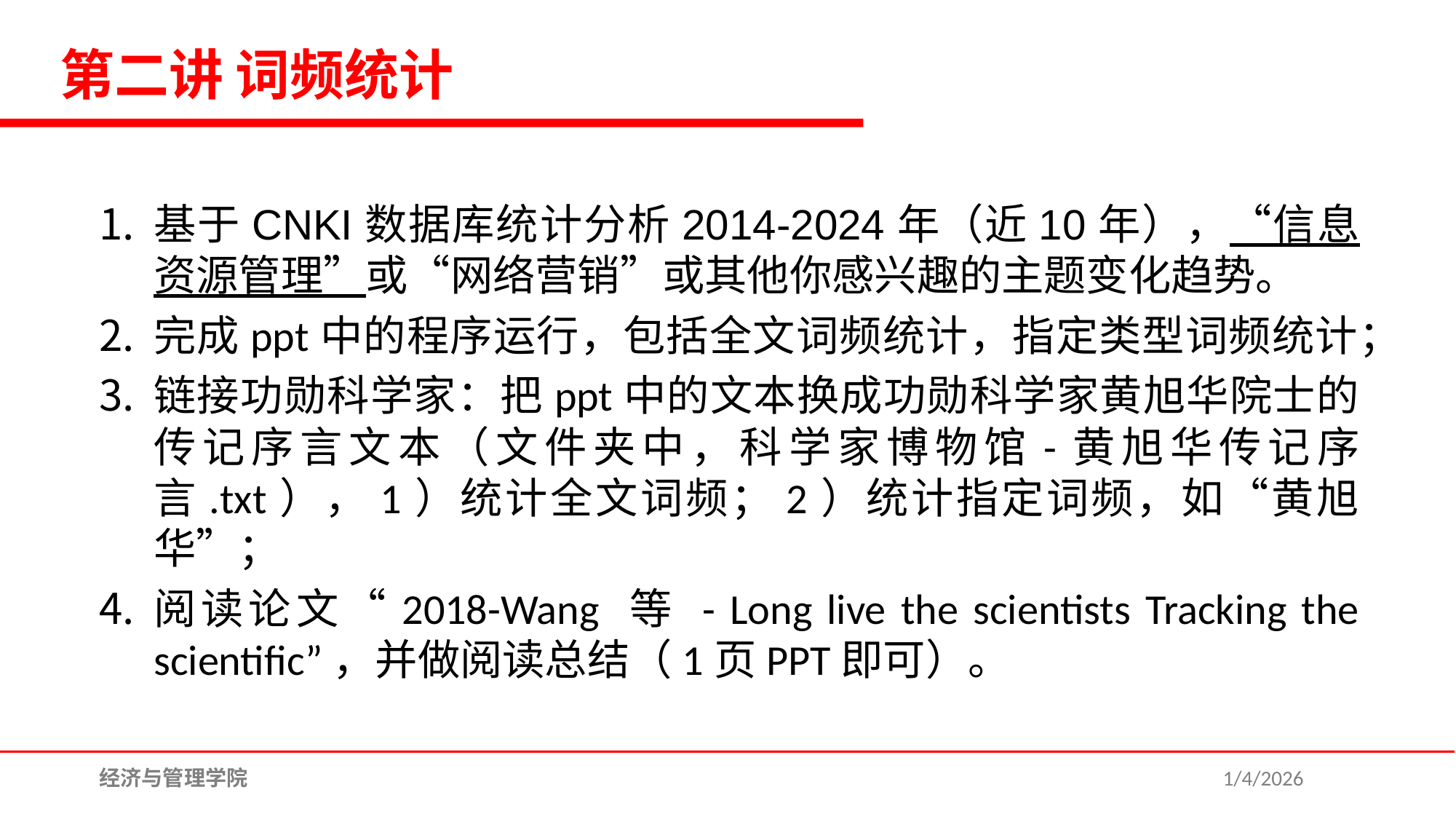

第二讲 词频统计
基于CNKI数据库统计分析2014-2024年（近10年），“信息资源管理”或“网络营销”或其他你感兴趣的主题变化趋势。
完成ppt中的程序运行，包括全文词频统计，指定类型词频统计；
链接功勋科学家：把ppt中的文本换成功勋科学家黄旭华院士的传记序言文本（文件夹中，科学家博物馆-黄旭华传记序言.txt），1）统计全文词频；2）统计指定词频，如“黄旭华”；
阅读论文“2018-Wang 等 - Long live the scientists Tracking the scientific”，并做阅读总结（1页PPT即可）。